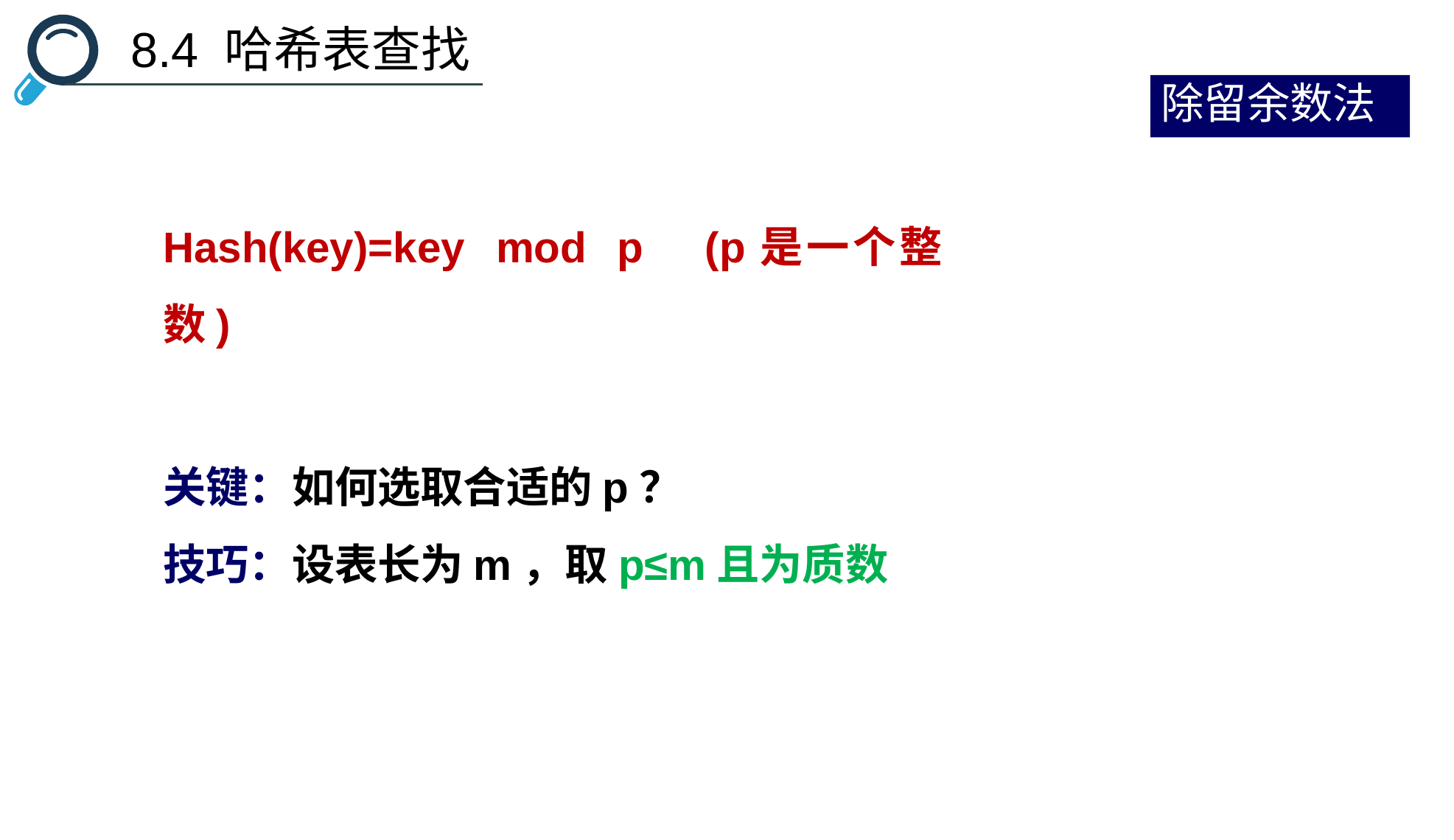

8.4 哈希表查找
除留余数法
Hash(key)=key  mod  p    (p是一个整数)

关键：如何选取合适的p？
技巧：设表长为m，取p≤m且为质数